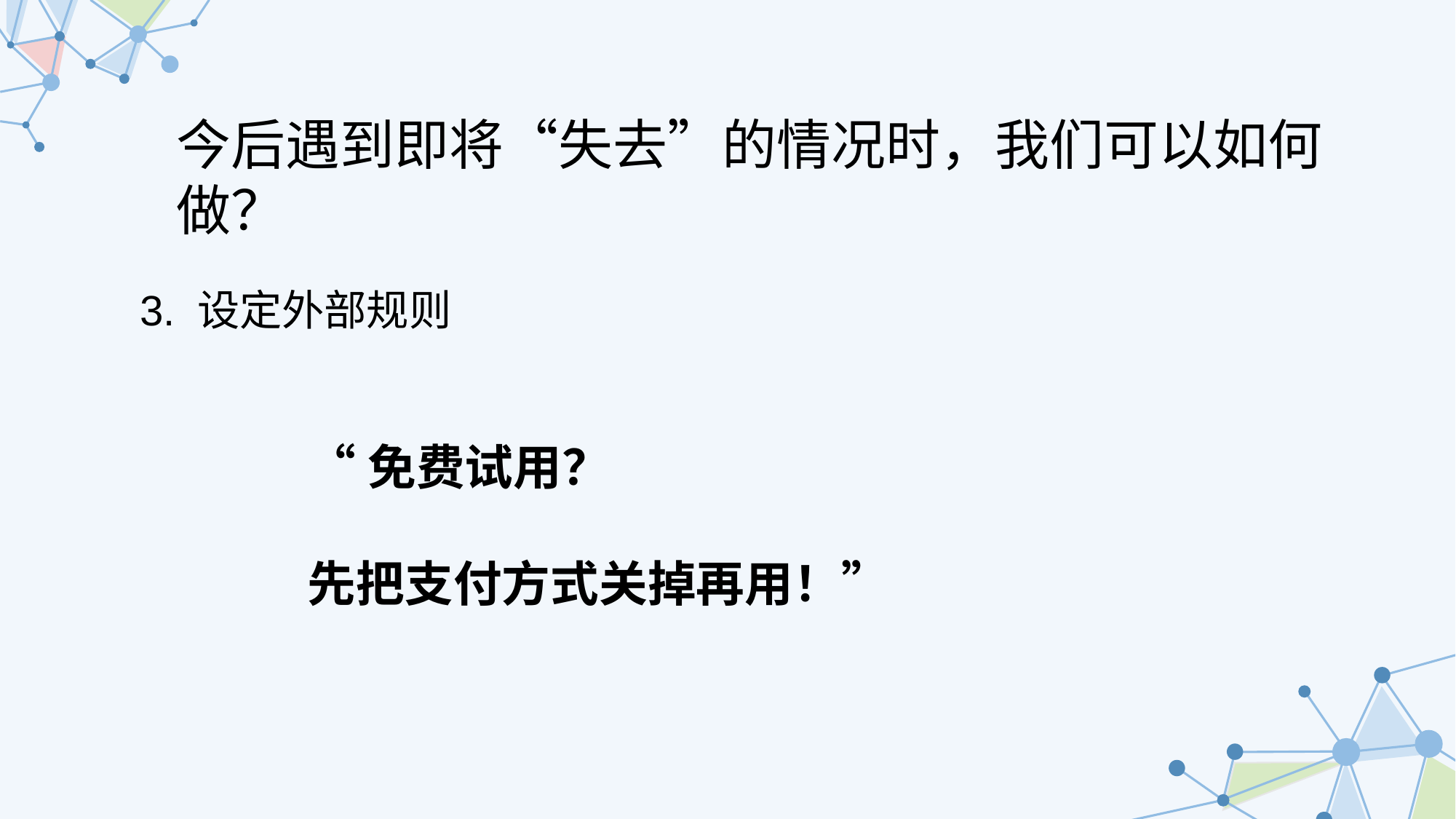

今后遇到即将“失去”的情况时，我们可以如何做？
3. 设定外部规则
“免费试用？

先把支付方式关掉再用！”